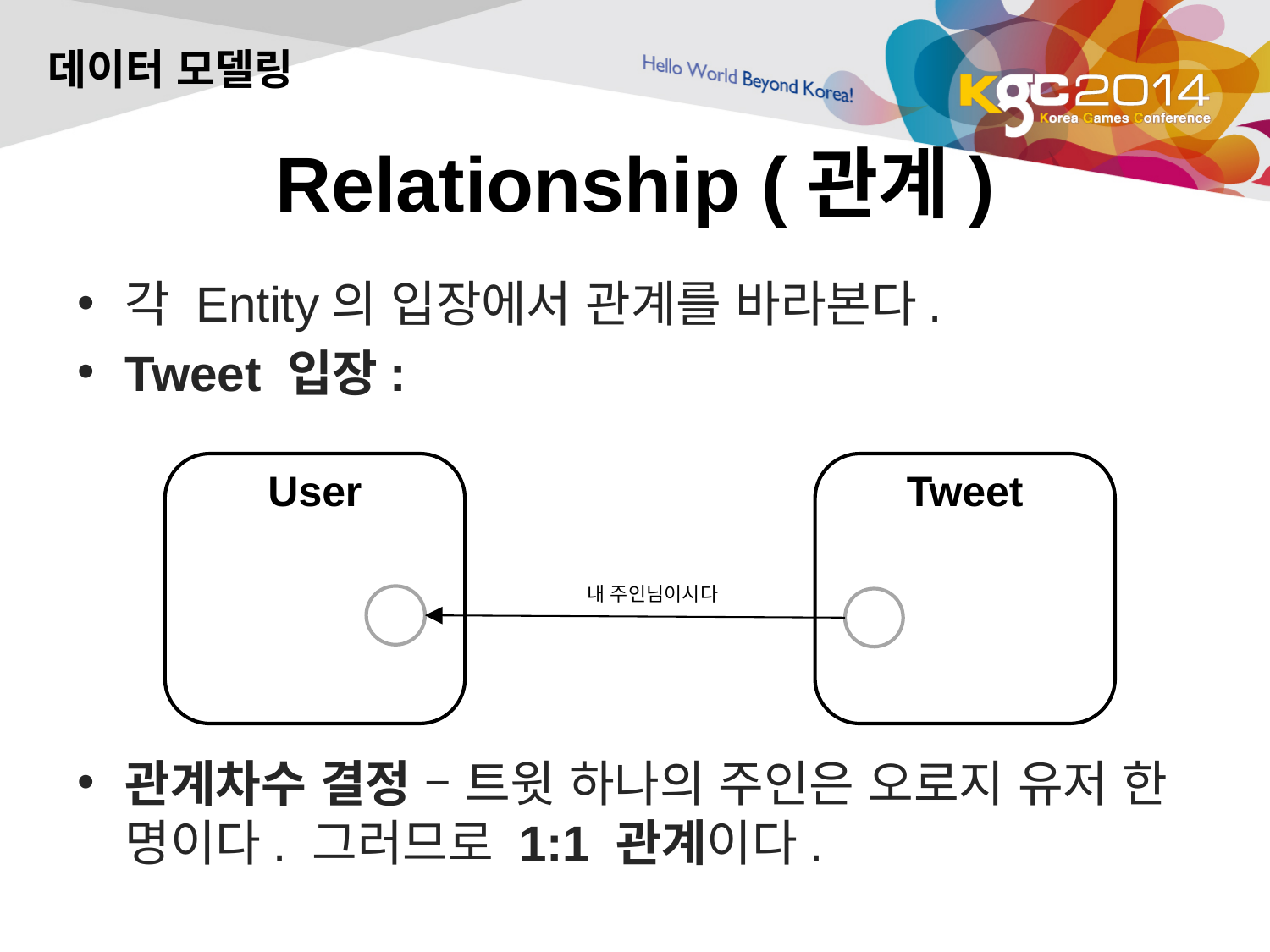

데이터 모델링
# Relationship (관계)
각 Entity의 입장에서 관계를 바라본다.
Tweet 입장:

User
Tweet
내 주인님이시다

관계차수 결정 – 트윗 하나의 주인은 오로지 유저 한 명이다. 그러므로 1:1 관계이다.